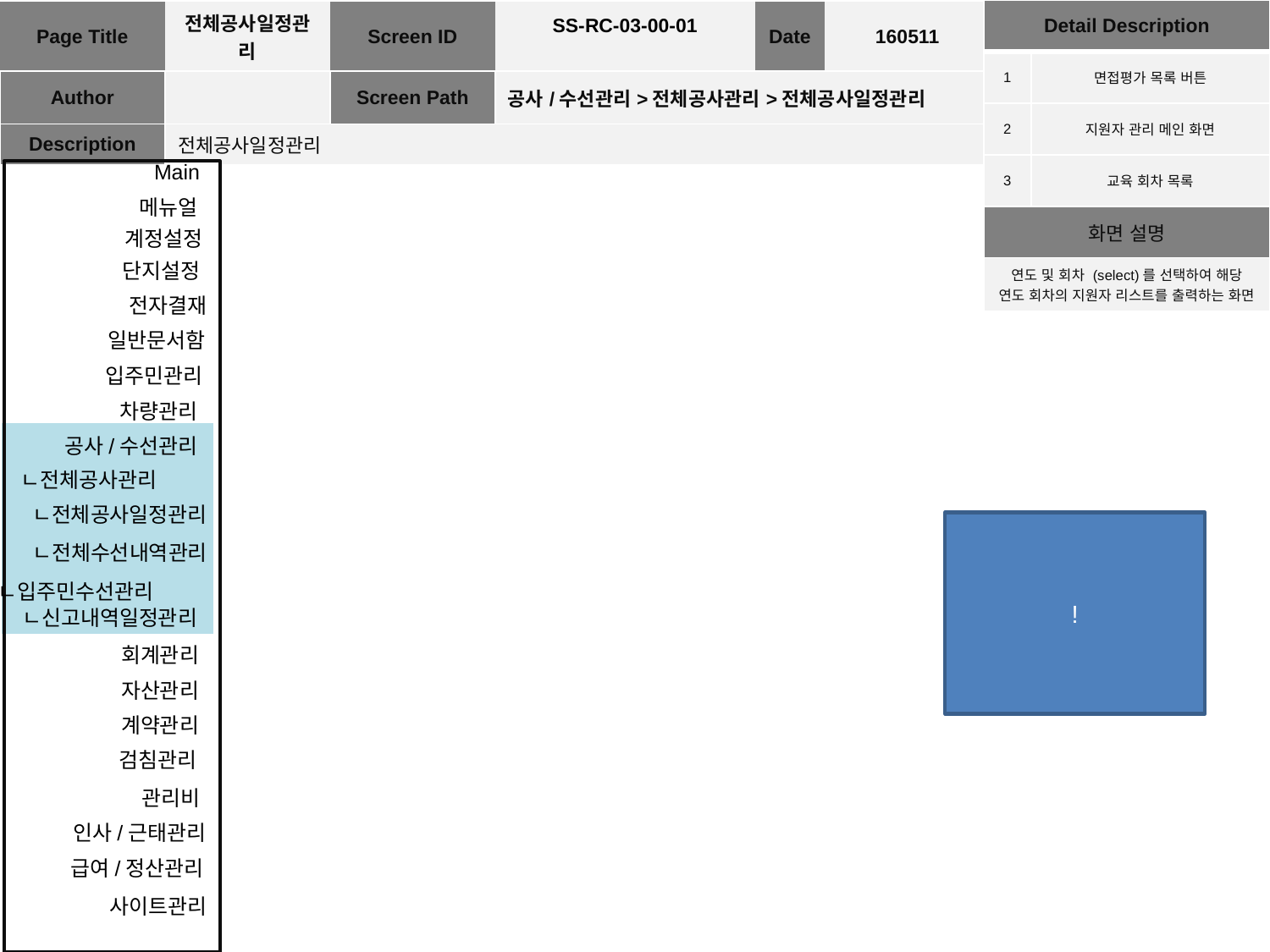

| Detail Description |  |
| --- | --- |
| 1 | 면접평가 목록 버튼 |
| 2 | 지원자 관리 메인 화면 |
| 3 | 교육 회차 목록 |
| 화면 설명 |  |
| 연도 및 회차 (select)를 선택하여 해당 연도 회차의 지원자 리스트를 출력하는 화면 |  |
| Page Title | 전체공사일정관리 | Screen ID | SS-RC-03-00-01 | Date | 160511 |
| --- | --- | --- | --- | --- | --- |
| Author |  | Screen Path | 공사/수선관리>전체공사관리>전체공사일정관리 |  |  |
| Description | 전체공사일정관리 |  |  |  |  |
Main

메뉴얼
계정설정
단지설정
전자결재
일반문서함
입주민관리
차량관리

공사/수선관리
ㄴ전체공사관리
ㄴ전체공사일정관리
!
ㄴ전체수선내역관리
ㄴ입주민수선관리
ㄴ신고내역일정관리
회계관리
자산관리
계약관리
검침관리
관리비
인사/근태관리
급여/정산관리
사이트관리